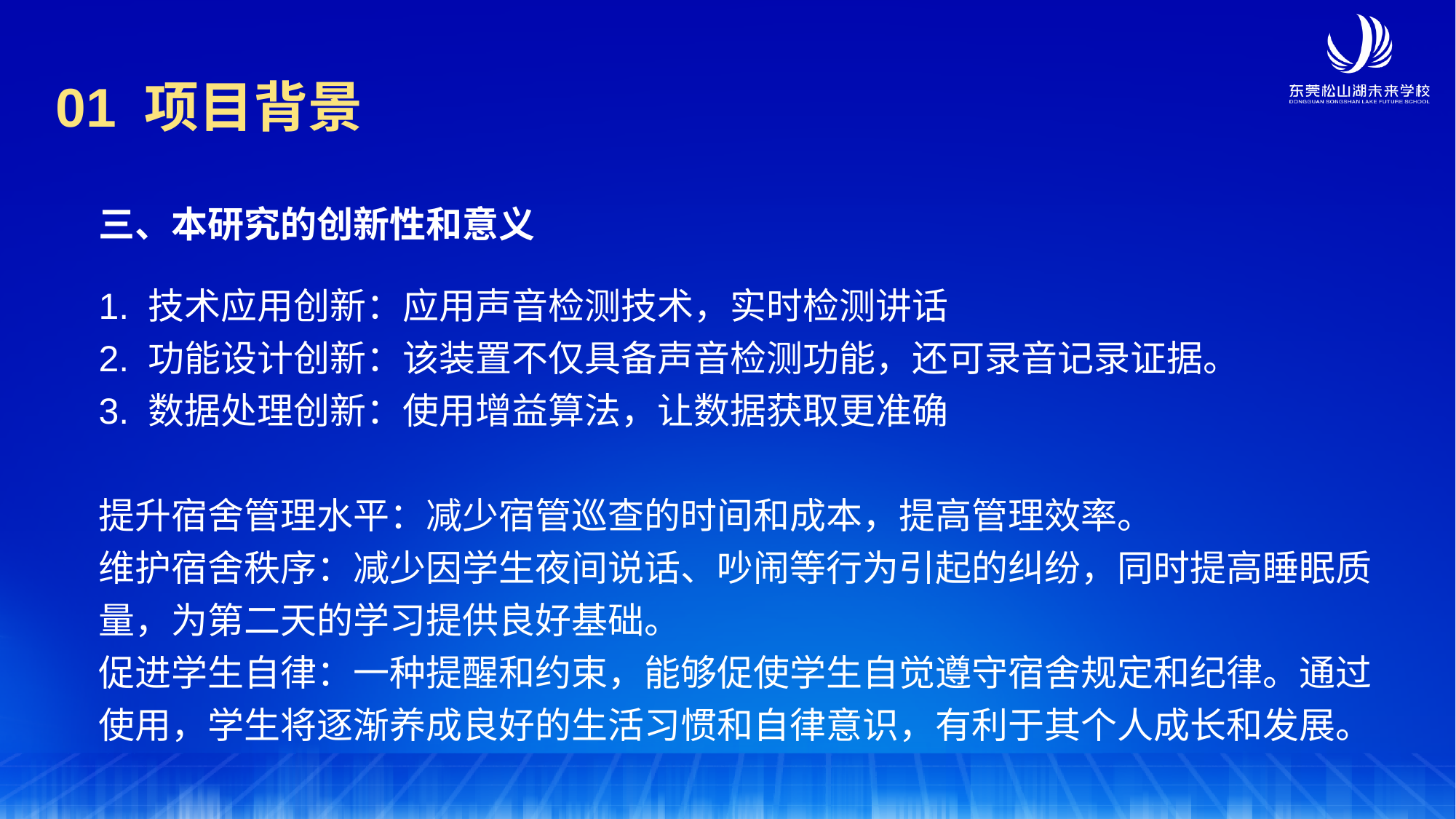

01 项目背景
三、本研究的创新性和意义
1. 技术应用创新：应用声音检测技术，实时检测讲话
2. 功能设计创新：该装置不仅具备声音检测功能，还可录音记录证据。
3. 数据处理创新：使用增益算法，让数据获取更准确

提升宿舍管理水平：减少宿管巡查的时间和成本，提高管理效率。
维护宿舍秩序：减少因学生夜间说话、吵闹等行为引起的纠纷，同时提高睡眠质量，为第二天的学习提供良好基础。
促进学生自律：一种提醒和约束，能够促使学生自觉遵守宿舍规定和纪律。通过使用，学生将逐渐养成良好的生活习惯和自律意识，有利于其个人成长和发展。